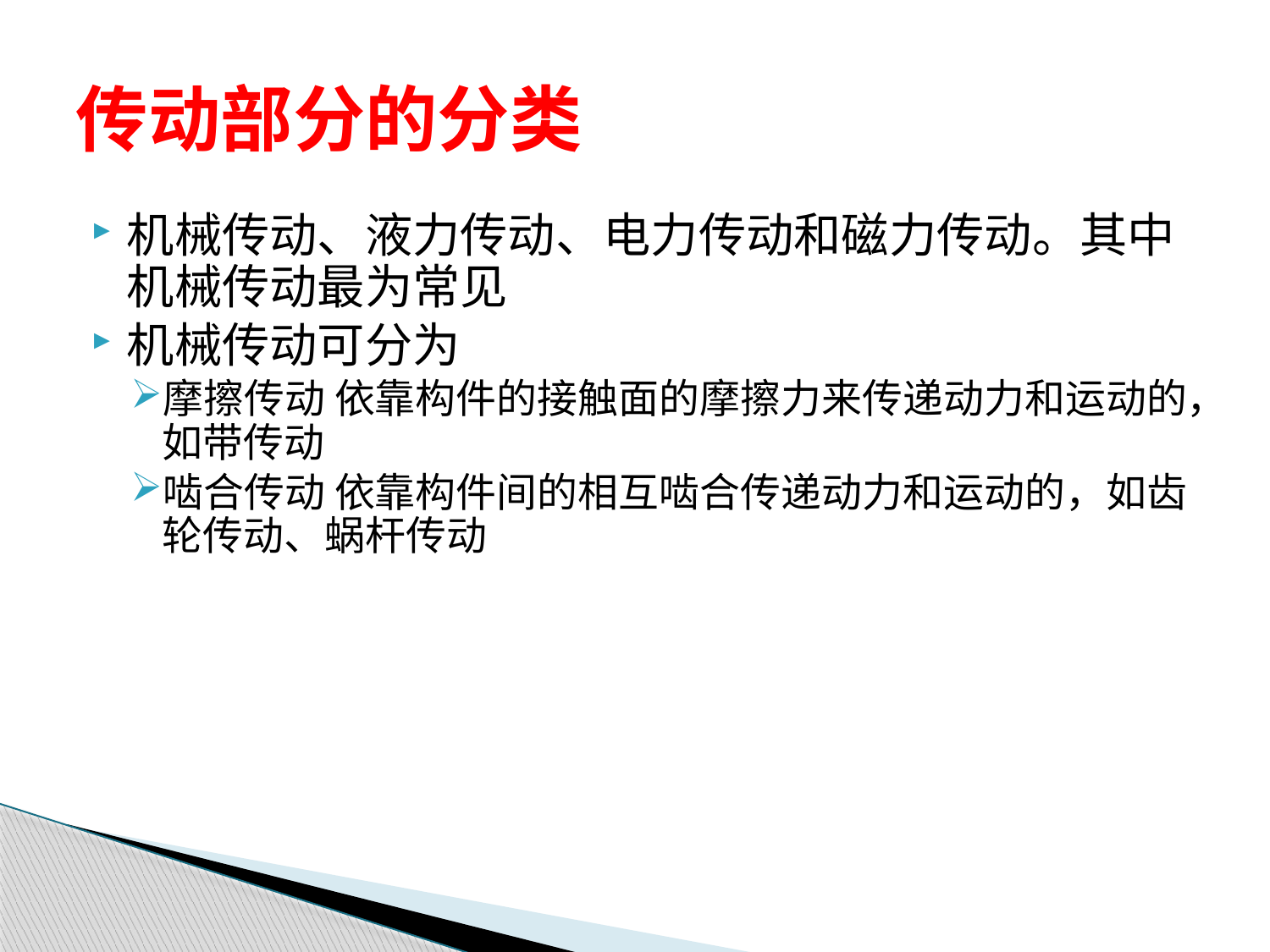

# 传动部分的分类
机械传动、液力传动、电力传动和磁力传动。其中机械传动最为常见
机械传动可分为
摩擦传动 依靠构件的接触面的摩擦力来传递动力和运动的，如带传动
啮合传动 依靠构件间的相互啮合传递动力和运动的，如齿轮传动、蜗杆传动